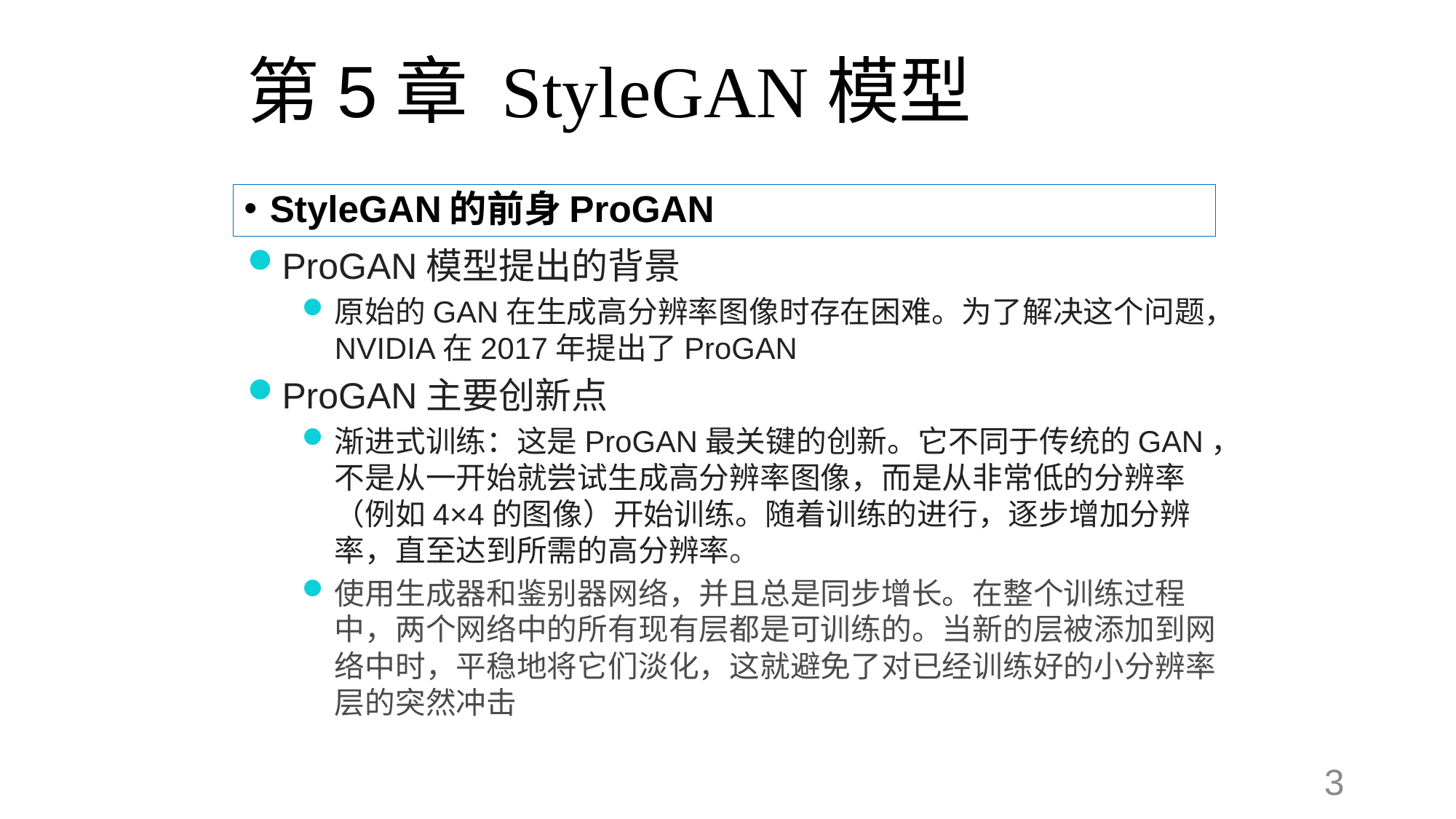

# 第5章 StyleGAN模型
StyleGAN的前身ProGAN
ProGAN模型提出的背景
原始的GAN在生成高分辨率图像时存在困难。为了解决这个问题，NVIDIA在2017年提出了ProGAN
ProGAN主要创新点
渐进式训练：这是ProGAN最关键的创新。它不同于传统的GAN，不是从一开始就尝试生成高分辨率图像，而是从非常低的分辨率（例如4×4的图像）开始训练。随着训练的进行，逐步增加分辨率，直至达到所需的高分辨率。
使用生成器和鉴别器网络，并且总是同步增长。在整个训练过程中，两个网络中的所有现有层都是可训练的。当新的层被添加到网络中时，平稳地将它们淡化，这就避免了对已经训练好的小分辨率层的突然冲击
3